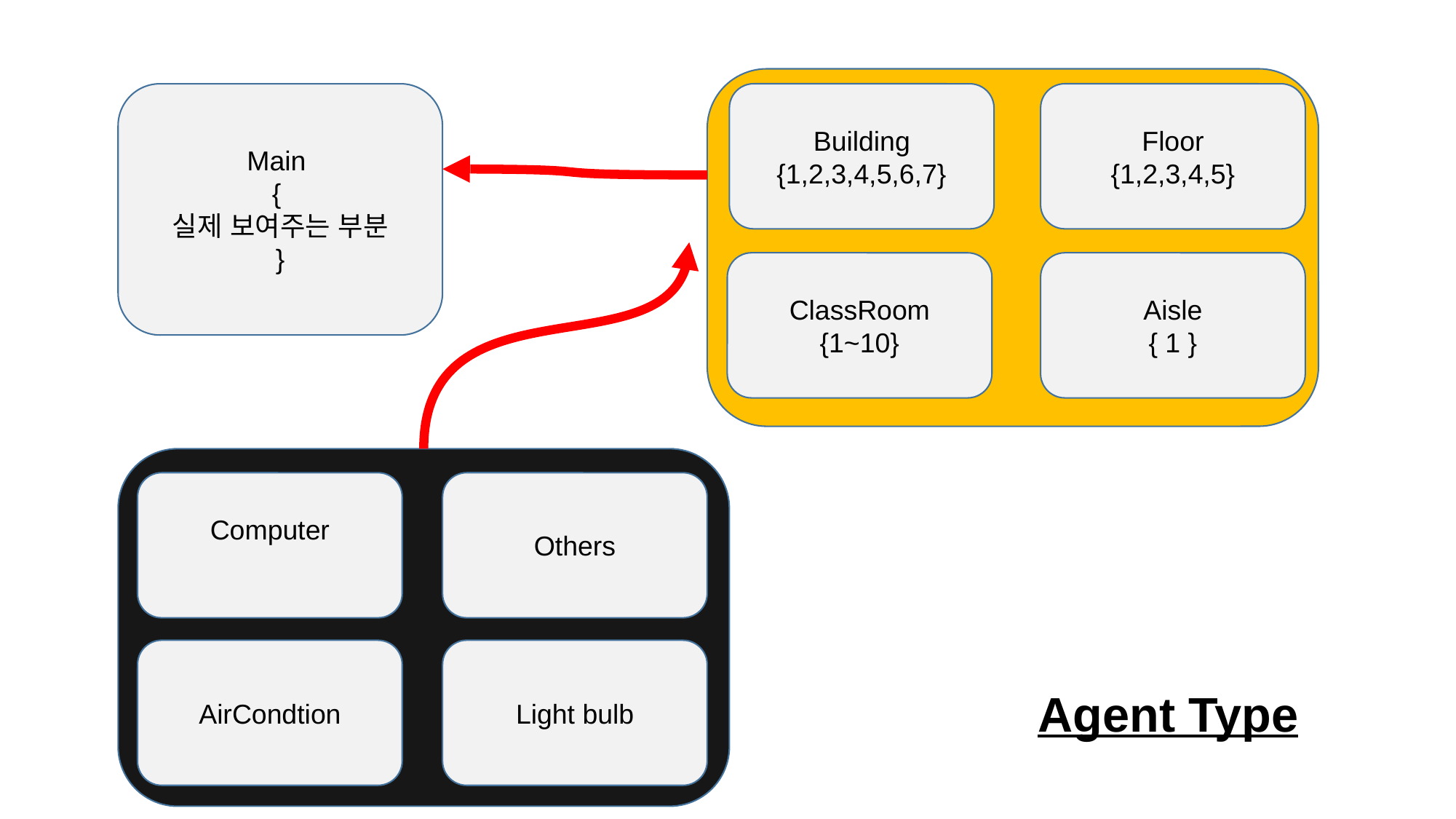

Main
{
실제 보여주는 부분
}
Building
{1,2,3,4,5,6,7}
Floor
{1,2,3,4,5}
ClassRoom
{1~10}
Aisle
{ 1 }

Computer

Others
AirCondtion
Light bulb
Agent Type